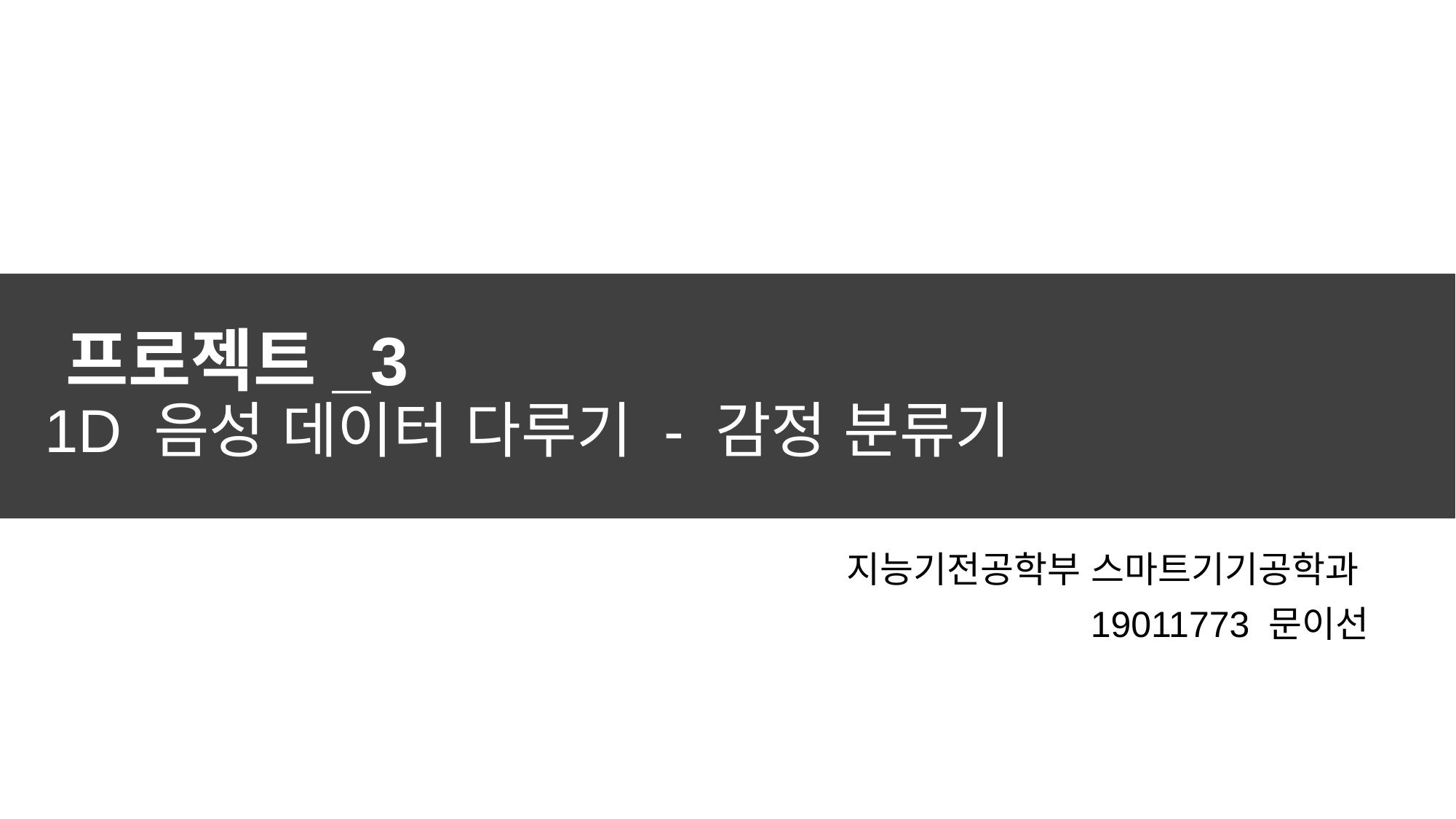

# 프로젝트_3 1D 음성 데이터 다루기 - 감정 분류기
지능기전공학부 스마트기기공학과
19011773 문이선